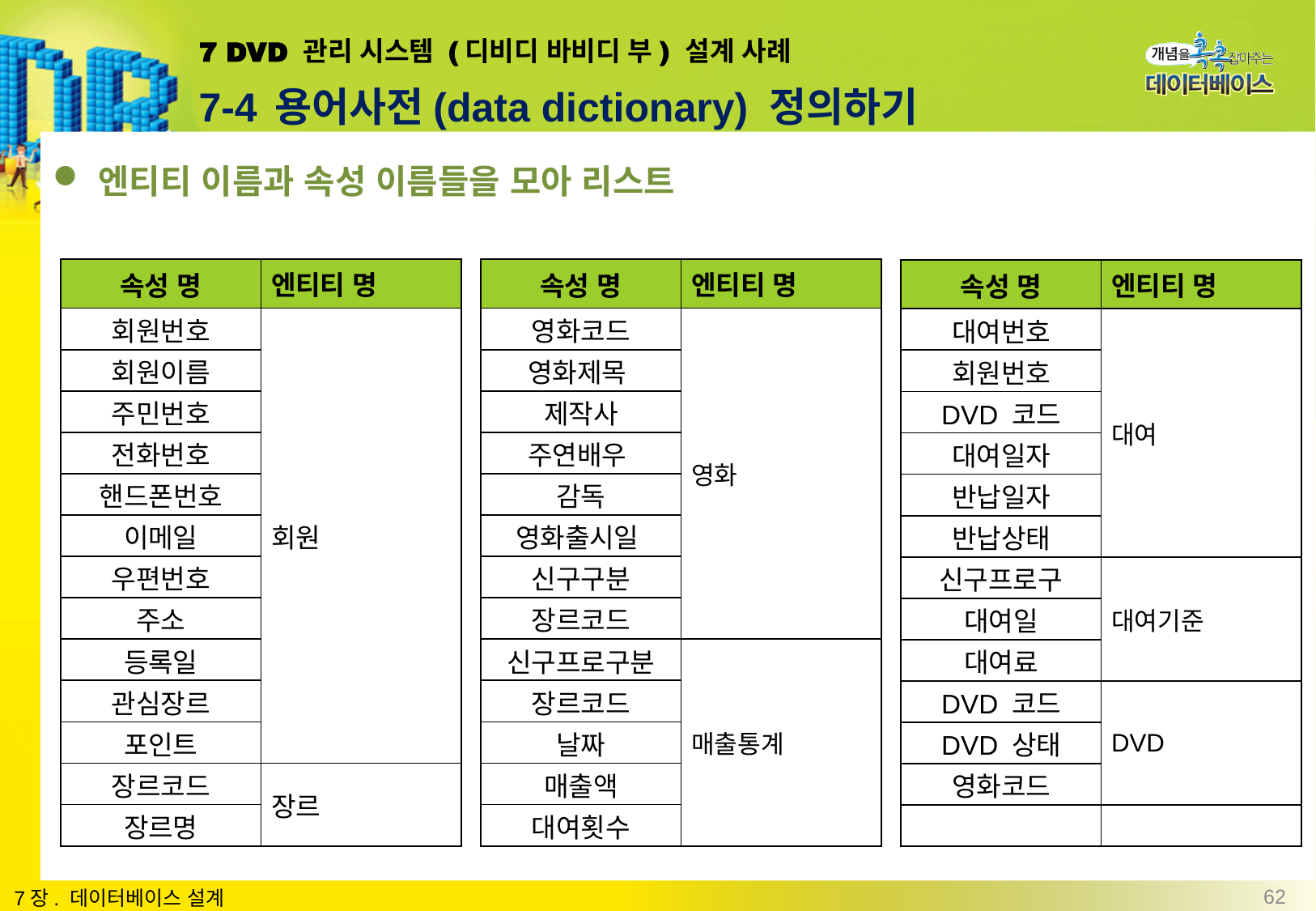

# 7 DVD 관리 시스템 (디비디 바비디 부) 설계 사례
7-4 용어사전(data dictionary) 정의하기
엔티티 이름과 속성 이름들을 모아 리스트
| 속성 명 | 엔티티 명 |
| --- | --- |
| 회원번호 | 회원 |
| 회원이름 |  |
| 주민번호 |  |
| 전화번호 |  |
| 핸드폰번호 |  |
| 이메일 |  |
| 우편번호 |  |
| 주소 |  |
| 등록일 |  |
| 관심장르 |  |
| 포인트 |  |
| 장르코드 | 장르 |
| 장르명 |  |
| 속성 명 | 엔티티 명 |
| --- | --- |
| 영화코드 | 영화 |
| 영화제목 |  |
| 제작사 |  |
| 주연배우 |  |
| 감독 |  |
| 영화출시일 |  |
| 신구구분 |  |
| 장르코드 |  |
| 신구프로구분 | 매출통계 |
| 장르코드 |  |
| 날짜 |  |
| 매출액 |  |
| 대여횟수 |  |
| 속성 명 | 엔티티 명 |
| --- | --- |
| 대여번호 | 대여 |
| 회원번호 |  |
| DVD 코드 |  |
| 대여일자 |  |
| 반납일자 |  |
| 반납상태 |  |
| 신구프로구 | 대여기준 |
| 대여일 |  |
| 대여료 |  |
| DVD 코드 | DVD |
| DVD 상태 |  |
| 영화코드 |  |
|  |  |
62